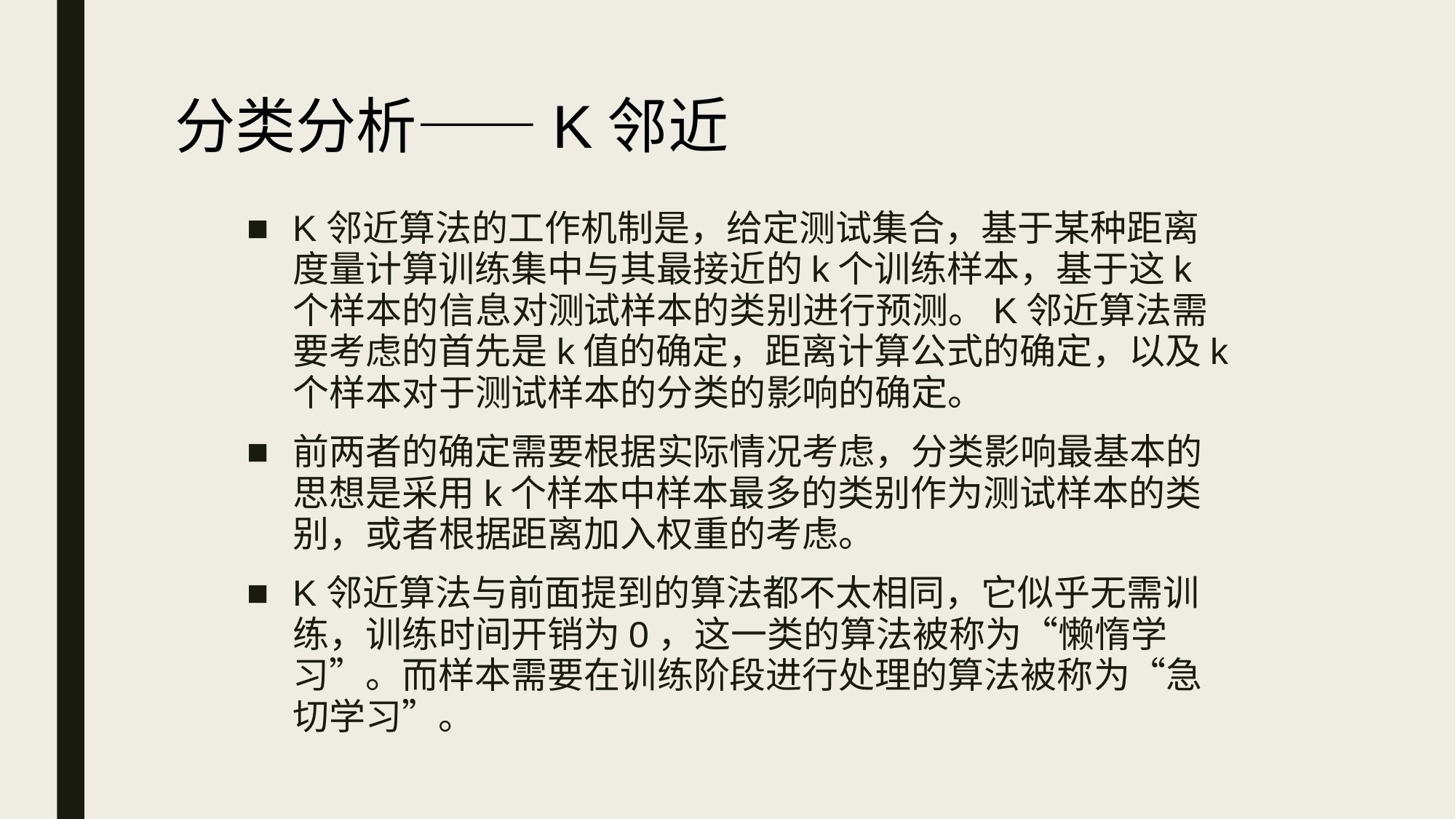

# 分类分析——K邻近
K邻近算法的工作机制是，给定测试集合，基于某种距离度量计算训练集中与其最接近的k个训练样本，基于这k个样本的信息对测试样本的类别进行预测。K邻近算法需要考虑的首先是k值的确定，距离计算公式的确定，以及k个样本对于测试样本的分类的影响的确定。
前两者的确定需要根据实际情况考虑，分类影响最基本的思想是采用k个样本中样本最多的类别作为测试样本的类别，或者根据距离加入权重的考虑。
K邻近算法与前面提到的算法都不太相同，它似乎无需训练，训练时间开销为0，这一类的算法被称为“懒惰学习”。而样本需要在训练阶段进行处理的算法被称为“急切学习”。